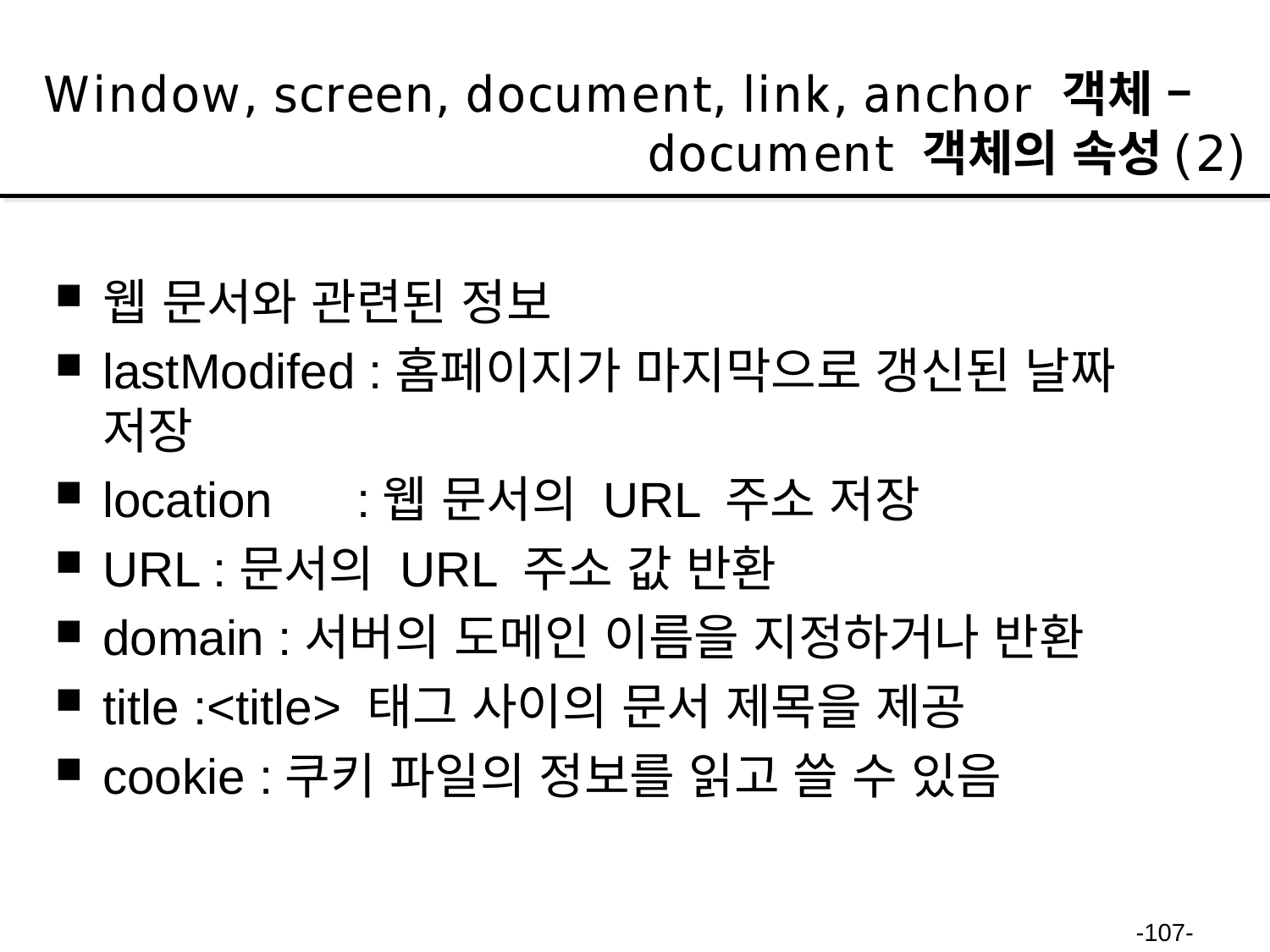

Window, screen, document, link, anchor 객체 –
                                          document 객체의 속성(2)
웹 문서와 관련된 정보
lastModifed :홈페이지가 마지막으로 갱신된 날짜 저장
location	:웹 문서의 URL 주소 저장
URL :문서의 URL 주소 값 반환
domain :서버의 도메인 이름을 지정하거나 반환
title :<title> 태그 사이의 문서 제목을 제공
cookie :쿠키 파일의 정보를 읽고 쓸 수 있음
-107-